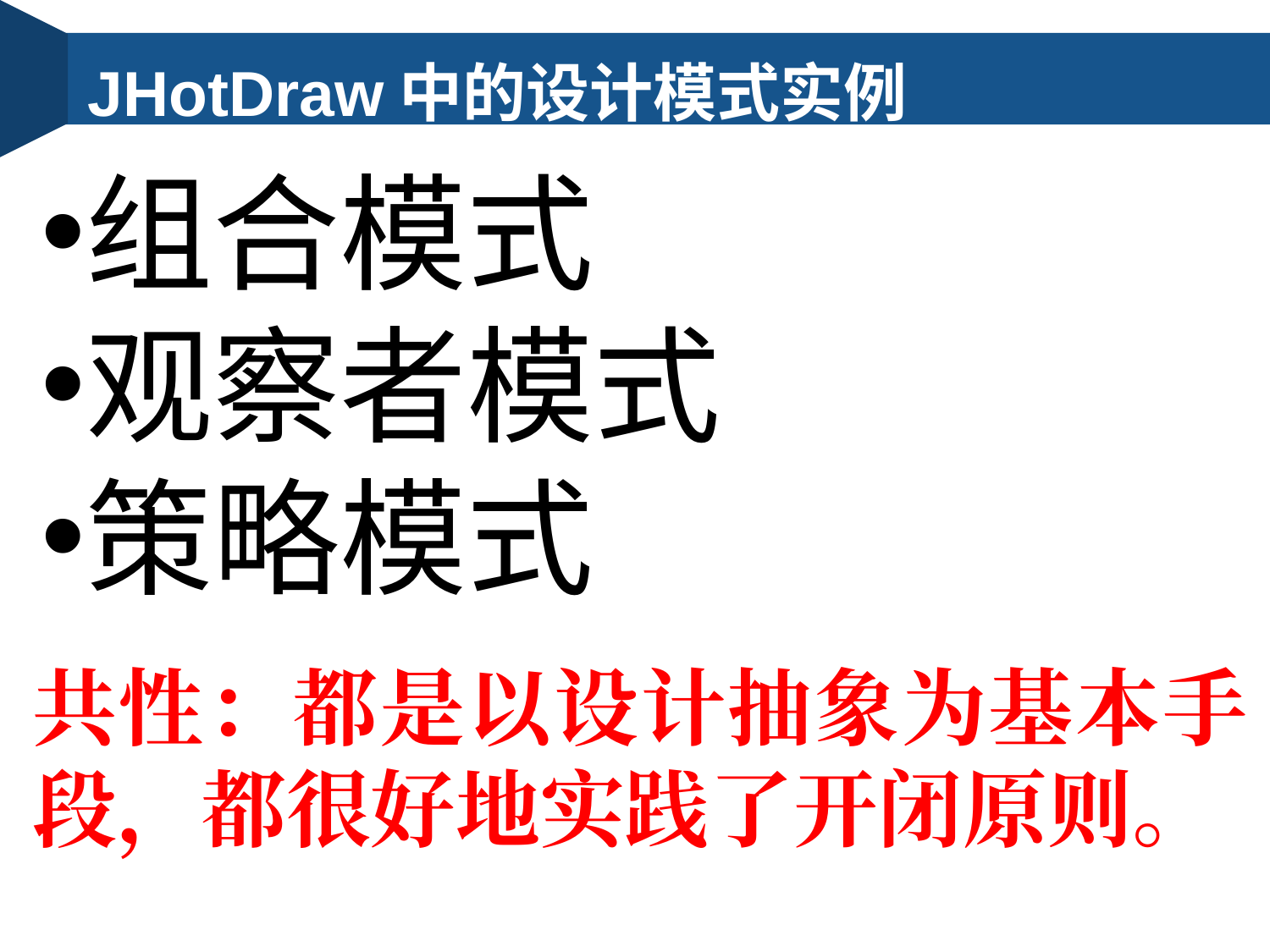

JHotDraw中的设计模式实例

组合模式
观察者模式
策略模式
共性：都是以设计抽象为基本手段，都很好地实践了开闭原则。